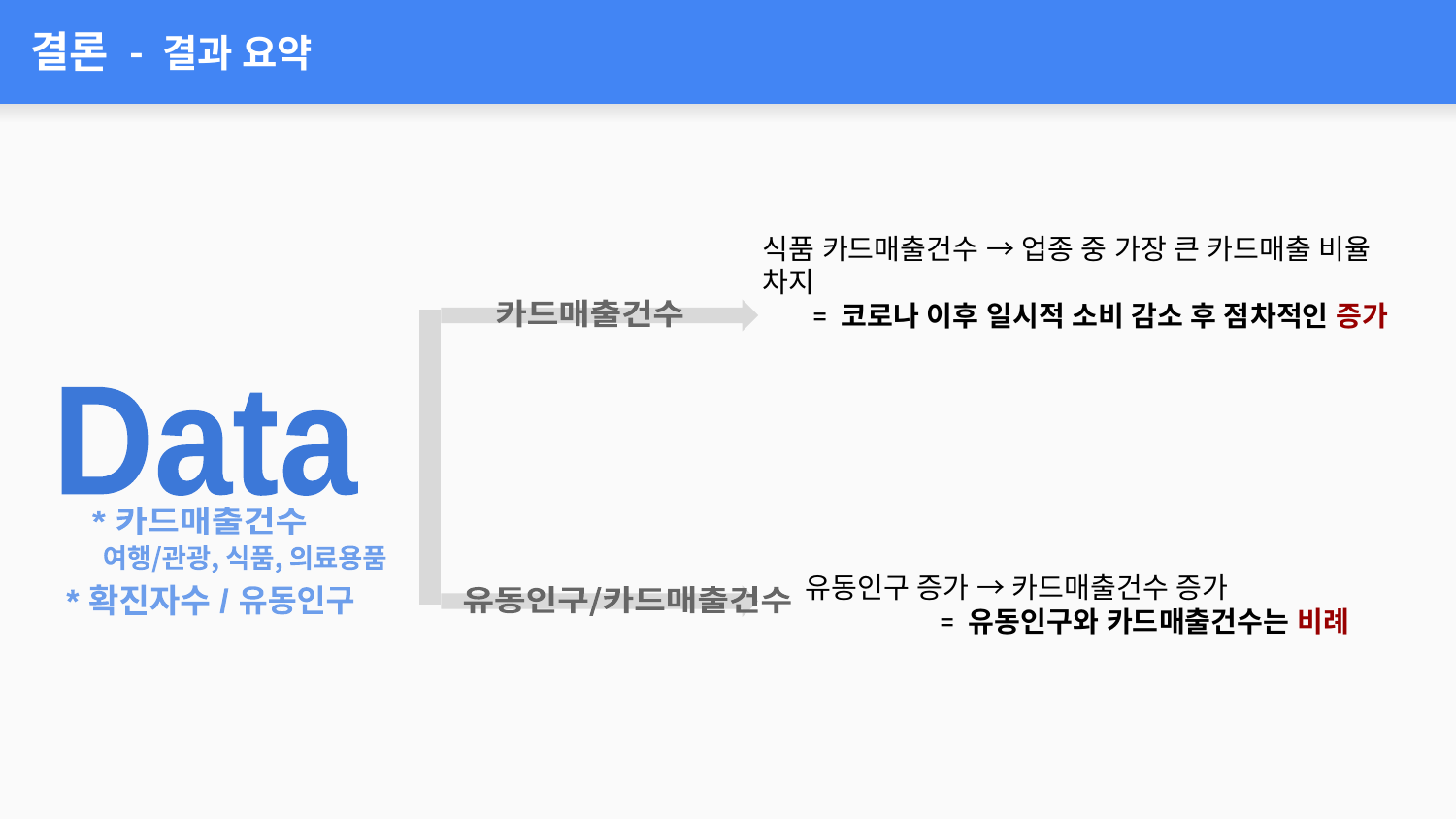

# 결론 - 결과 요약
식품 카드매출건수 → 업종 중 가장 큰 카드매출 비율 차지
       = 코로나 이후 일시적 소비 감소 후 점차적인 증가

카드매출건수

Data
* 카드매출건수
여행/관광, 식품, 의료용품
유동인구 증가 → 카드매출건수 증가
                   = 유동인구와 카드매출건수는 비례
* 확진자수 /

유동인구
유동인구/카드매출건수